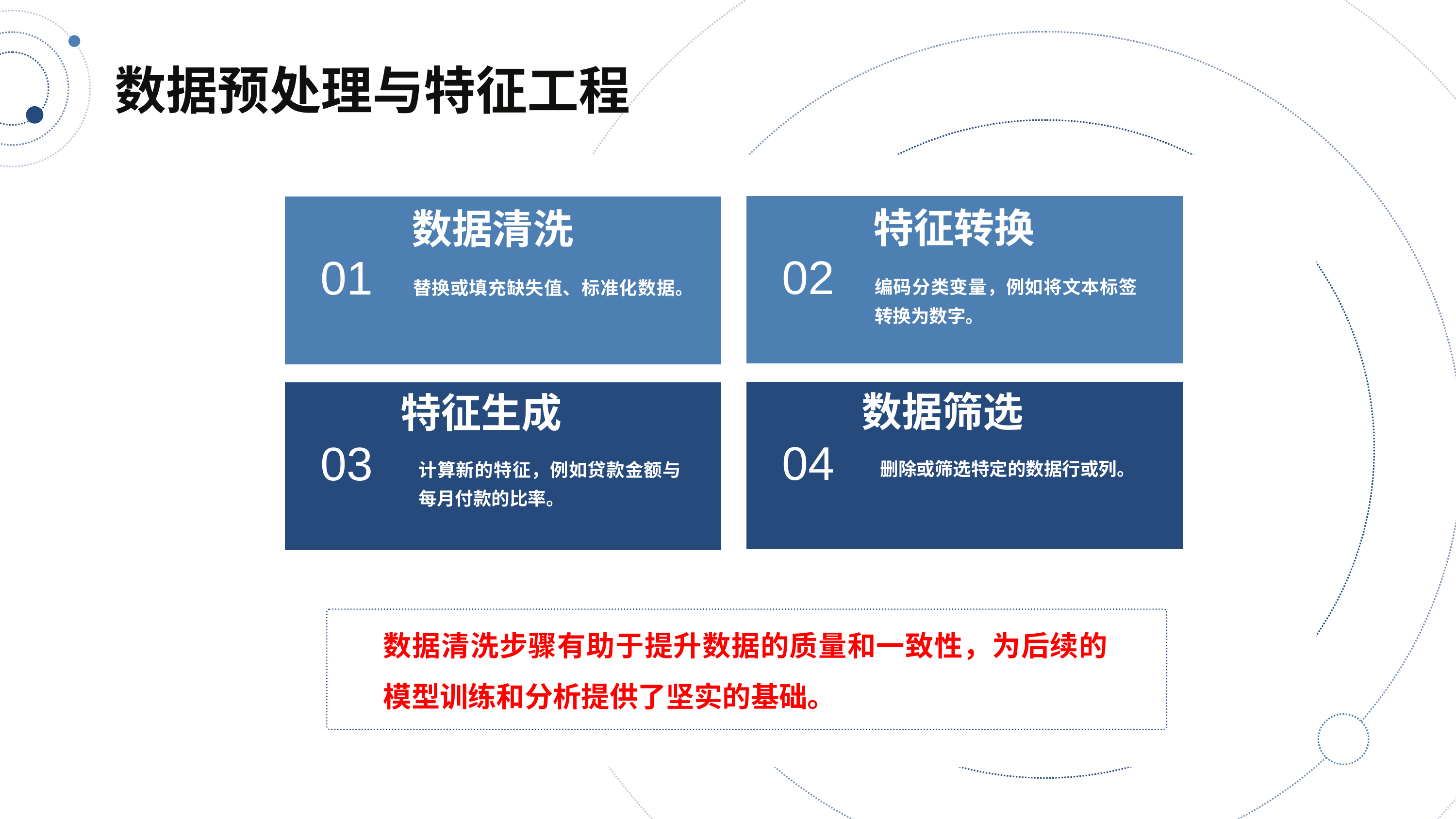

数据预处理与特征工程

特征转换
02

04
删除或筛选特定的数据行或列。
编码分类变量，例如将文本标签转换为数字。
数据筛选

数据清洗
01

03
计算新的特征，例如贷款金额与每月付款的比率。
替换或填充缺失值、标准化数据。
特征生成

数据清洗步骤有助于提升数据的质量和一致性，为后续的模型训练和分析提供了坚实的基础。